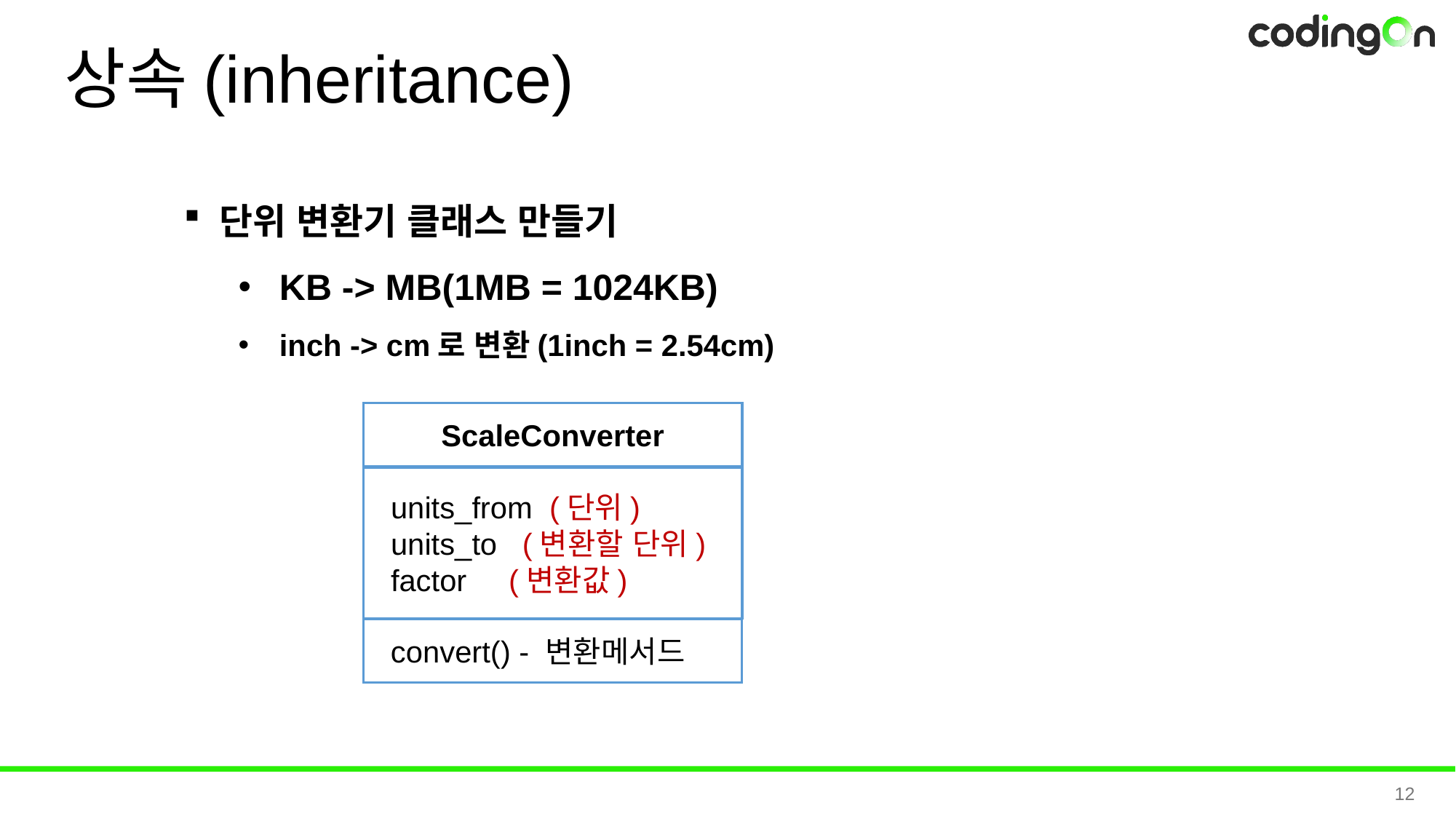

# 상속(inheritance)
 단위 변환기 클래스 만들기
KB -> MB(1MB = 1024KB)
inch -> cm로 변환(1inch = 2.54cm)

ScaleConverter

  units_from  (단위)
  units_to   (변환할 단위)
  factor     (변환값)

  convert() - 변환메서드
12